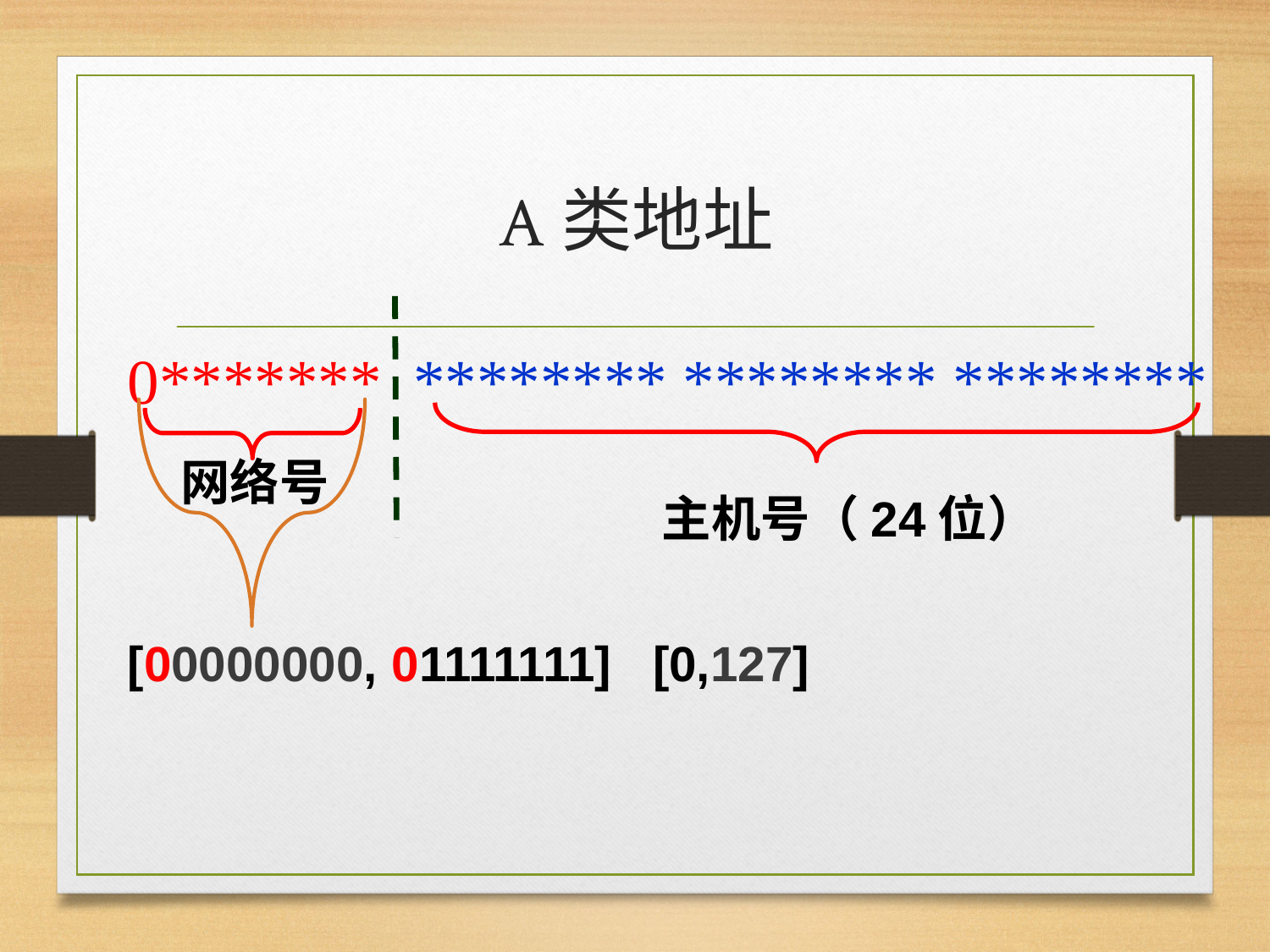

# A类地址

0*******  ******** ******** ********

网络号
主机号（24位）
[00000000, 01111111]   [0,127]